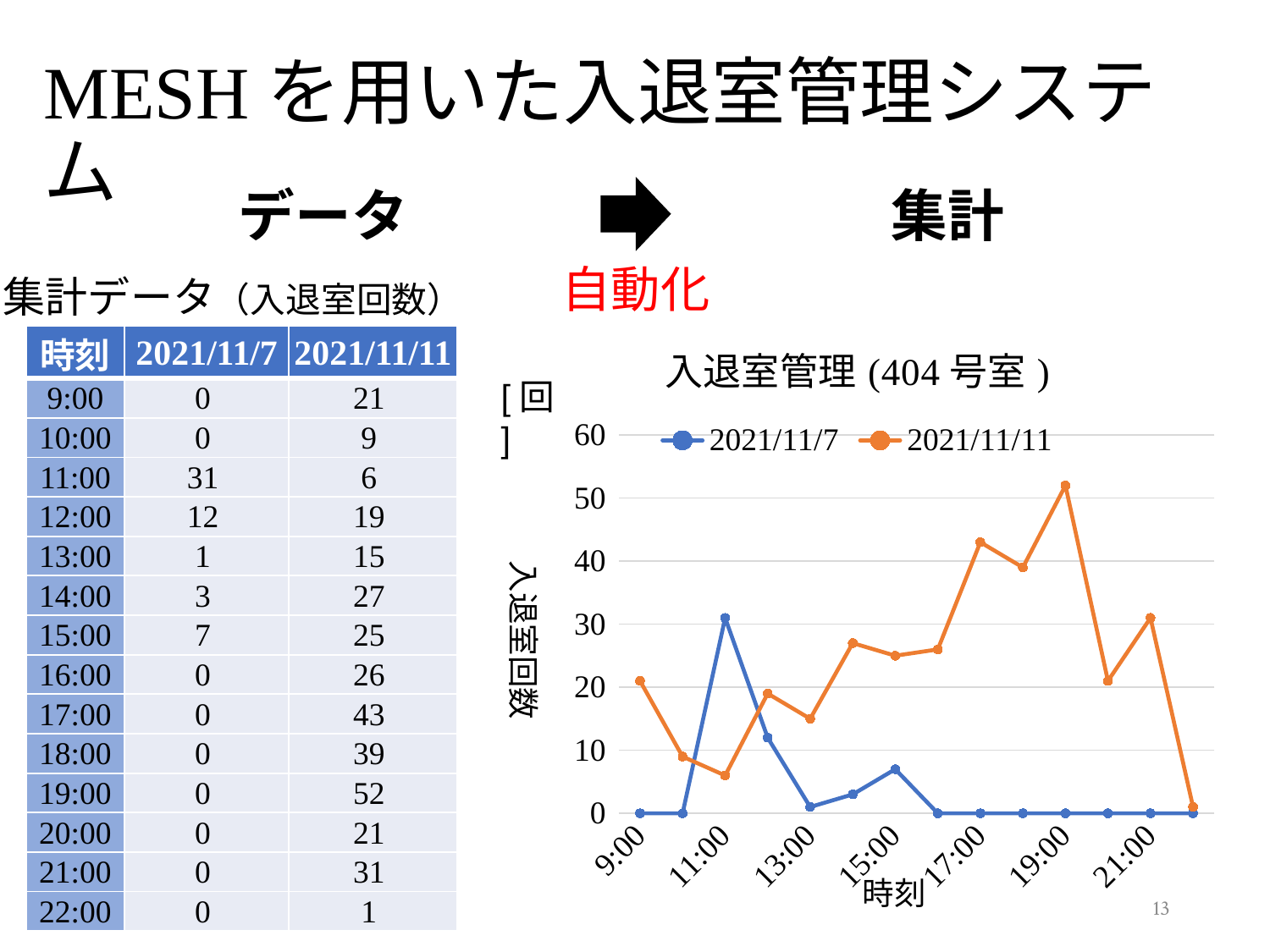

MESHを用いた入退室管理システム
データ
集計

自動化
集計データ（入退室回数）

### Chart: 入退室管理(404号室)

| Category | 2021/11/7 | 2021/11/11 |
|---|---|---|
| 0.375 | 0.0 | 21.0 |
| 0.41666666666666669 | 0.0 | 9.0 |
| 0.45833333333333331 | 31.0 | 6.0 |
| 0.5 | 12.0 | 19.0 |
| 0.54166666666666663 | 1.0 | 15.0 |
| 0.58333333333333337 | 3.0 | 27.0 |
| 0.625 | 7.0 | 25.0 |
| 0.66666666666666663 | 0.0 | 26.0 |
| 0.70833333333333337 | 0.0 | 43.0 |
| 0.75 | 0.0 | 39.0 |
| 0.79166666666666663 | 0.0 | 52.0 |
| 0.83333333333333337 | 0.0 | 21.0 |
| 0.875 | 0.0 | 31.0 |
| 0.91666666666666663 | 0.0 | 1.0 |
| 時刻 | 2021/11/7 | 2021/11/11 |
| --- | --- | --- |
| 9:00 | 0 | 21 |
| 10:00 | 0 | 9 |
| 11:00 | 31 | 6 |
| 12:00 | 12 | 19 |
| 13:00 | 1 | 15 |
| 14:00 | 3 | 27 |
| 15:00 | 7 | 25 |
| 16:00 | 0 | 26 |
| 17:00 | 0 | 43 |
| 18:00 | 0 | 39 |
| 19:00 | 0 | 52 |
| 20:00 | 0 | 21 |
| 21:00 | 0 | 31 |
| 22:00 | 0 | 1 |
13